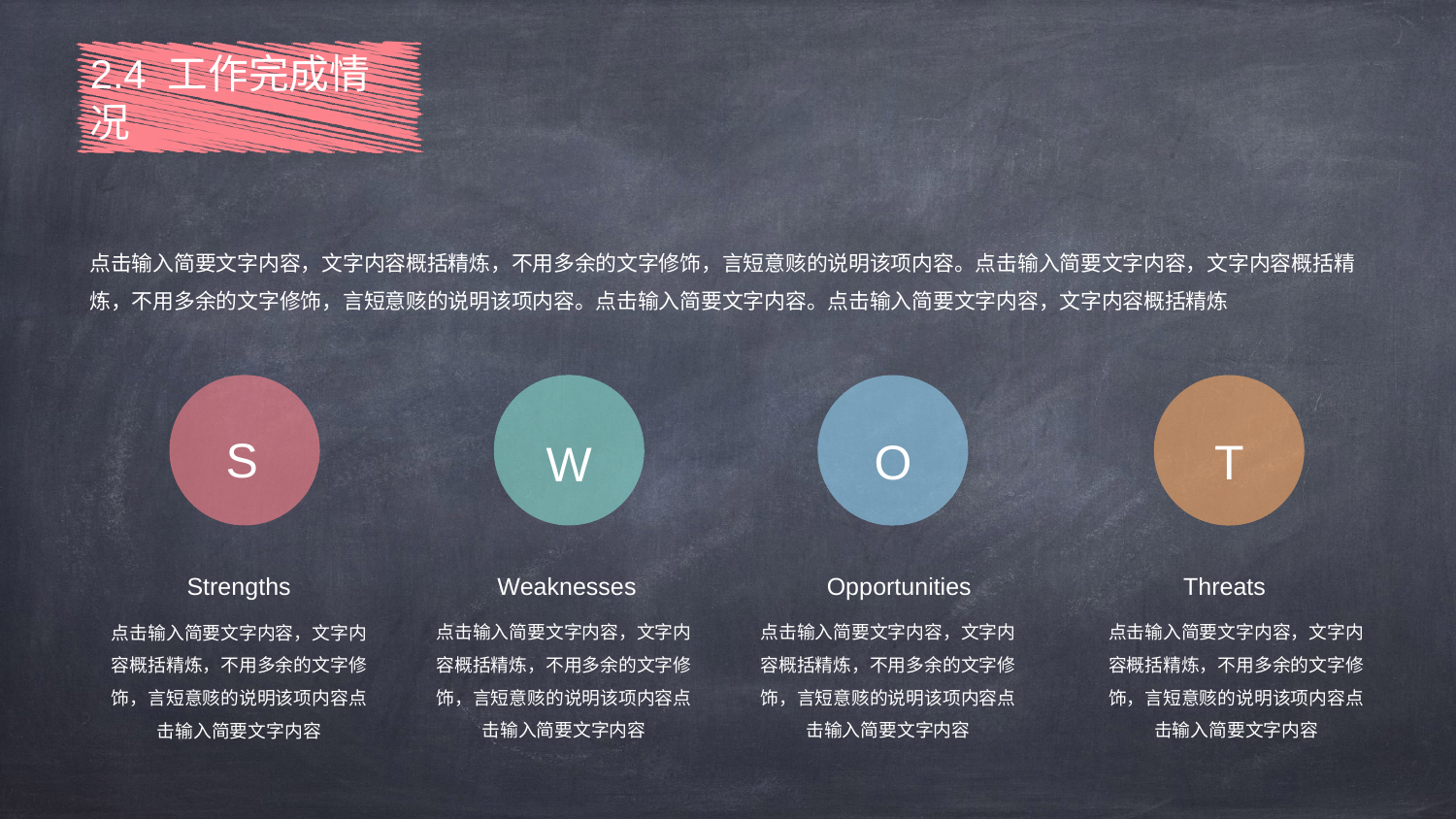

2.4 工作完成情况
点击输入简要文字内容，文字内容概括精炼，不用多余的文字修饰，言短意赅的说明该项内容。点击输入简要文字内容，文字内容概括精炼，不用多余的文字修饰，言短意赅的说明该项内容。点击输入简要文字内容。点击输入简要文字内容，文字内容概括精炼

S

W

O

T
Strengths
点击输入简要文字内容，文字内容概括精炼，不用多余的文字修饰，言短意赅的说明该项内容点击输入简要文字内容
Weaknesses
点击输入简要文字内容，文字内容概括精炼，不用多余的文字修饰，言短意赅的说明该项内容点击输入简要文字内容
Opportunities
点击输入简要文字内容，文字内容概括精炼，不用多余的文字修饰，言短意赅的说明该项内容点击输入简要文字内容
Threats
点击输入简要文字内容，文字内容概括精炼，不用多余的文字修饰，言短意赅的说明该项内容点击输入简要文字内容